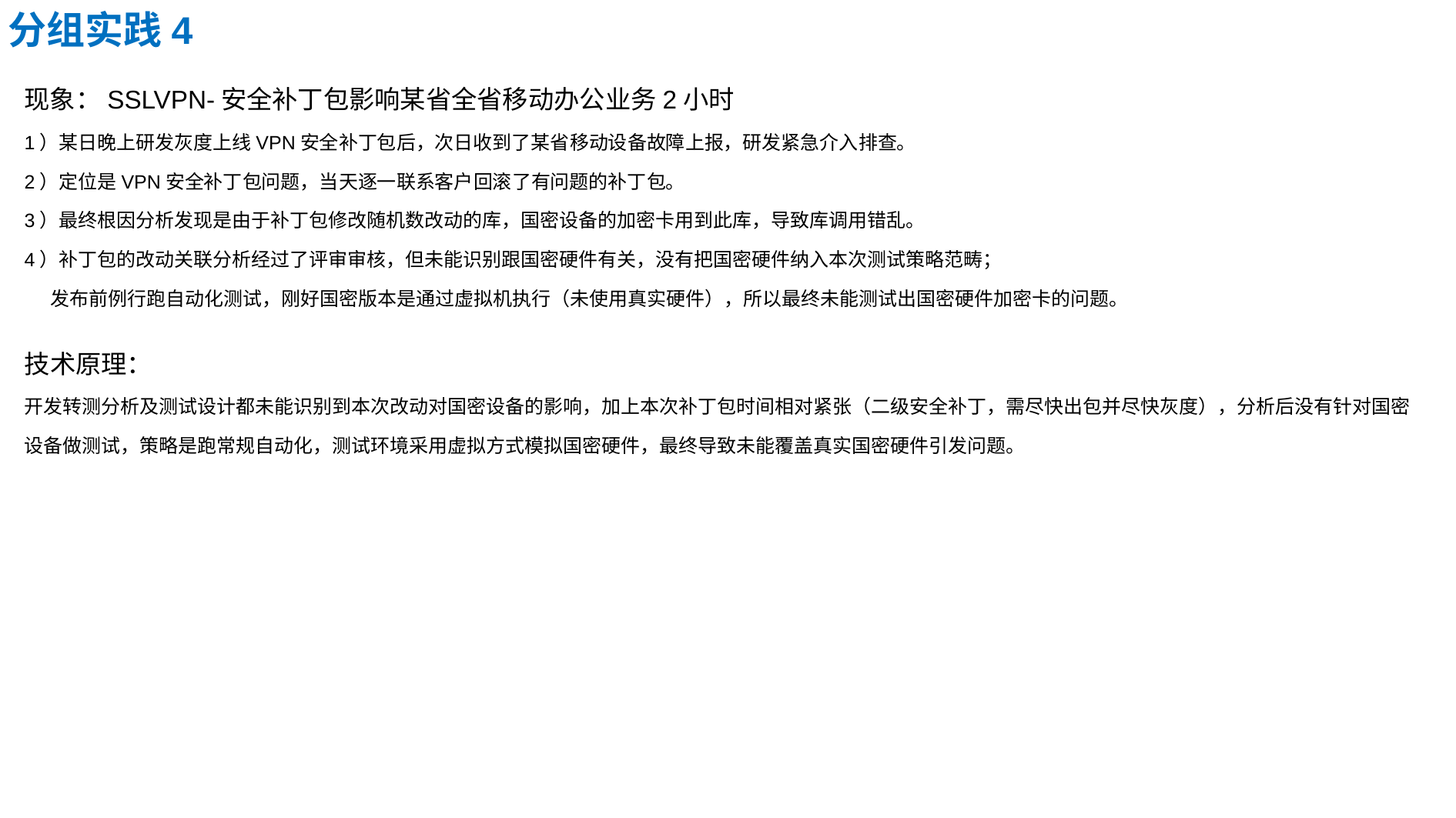

分组实践4
现象：SSLVPN-安全补丁包影响某省全省移动办公业务2小时
1）某日晚上研发灰度上线VPN安全补丁包后，次日收到了某省移动设备故障上报，研发紧急介入排查。
2）定位是VPN安全补丁包问题，当天逐一联系客户回滚了有问题的补丁包。
3）最终根因分析发现是由于补丁包修改随机数改动的库，国密设备的加密卡用到此库，导致库调用错乱。
4）补丁包的改动关联分析经过了评审审核，但未能识别跟国密硬件有关，没有把国密硬件纳入本次测试策略范畴；
     发布前例行跑自动化测试，刚好国密版本是通过虚拟机执行（未使用真实硬件），所以最终未能测试出国密硬件加密卡的问题。
技术原理：
开发转测分析及测试设计都未能识别到本次改动对国密设备的影响，加上本次补丁包时间相对紧张（二级安全补丁，需尽快出包并尽快灰度），分析后没有针对国密设备做测试，策略是跑常规自动化，测试环境采用虚拟方式模拟国密硬件，最终导致未能覆盖真实国密硬件引发问题。